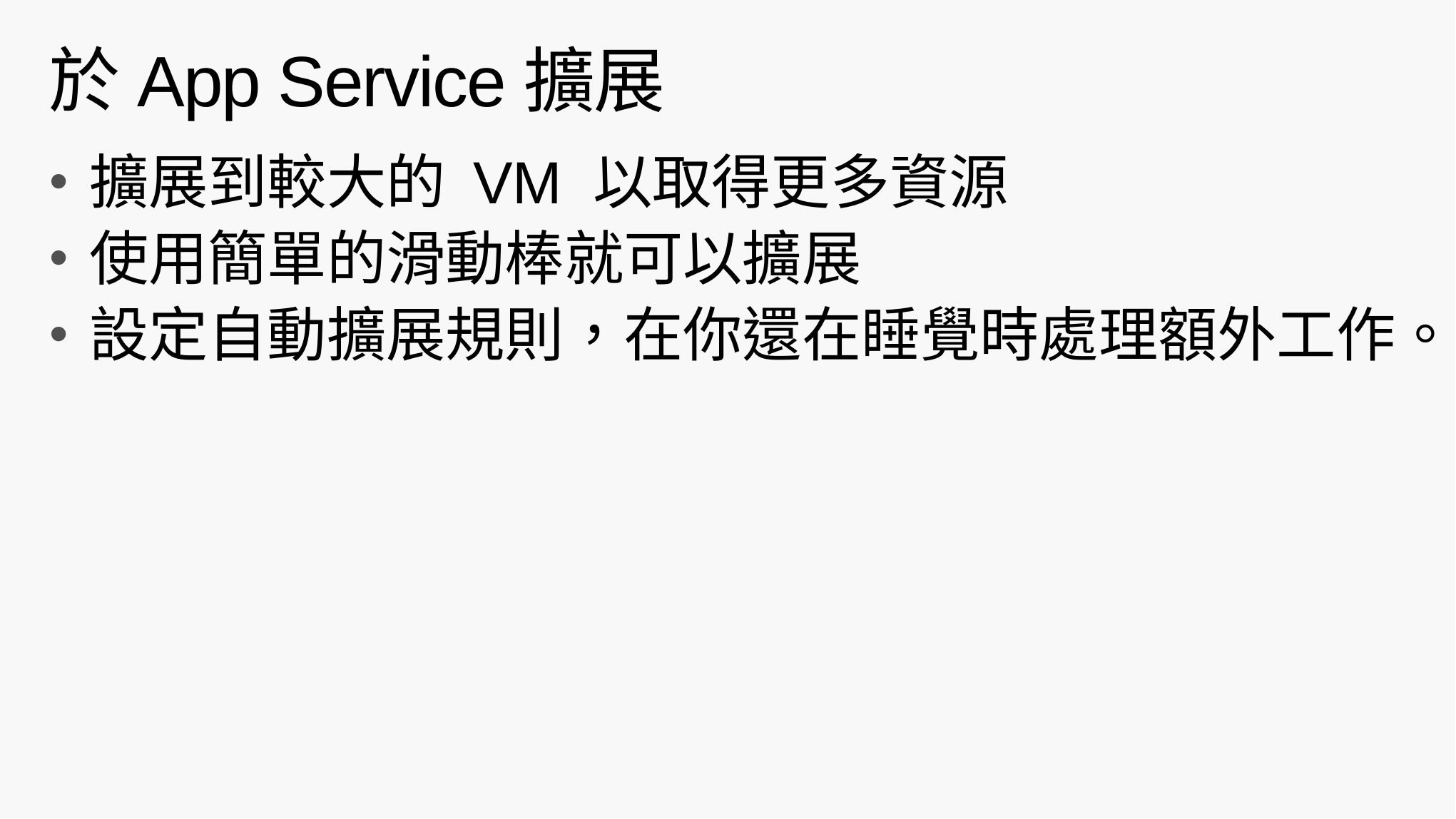

# 於App Service擴展
擴展到較大的 VM 以取得更多資源
使用簡單的滑動棒就可以擴展
設定自動擴展規則，在你還在睡覺時處理額外工作。